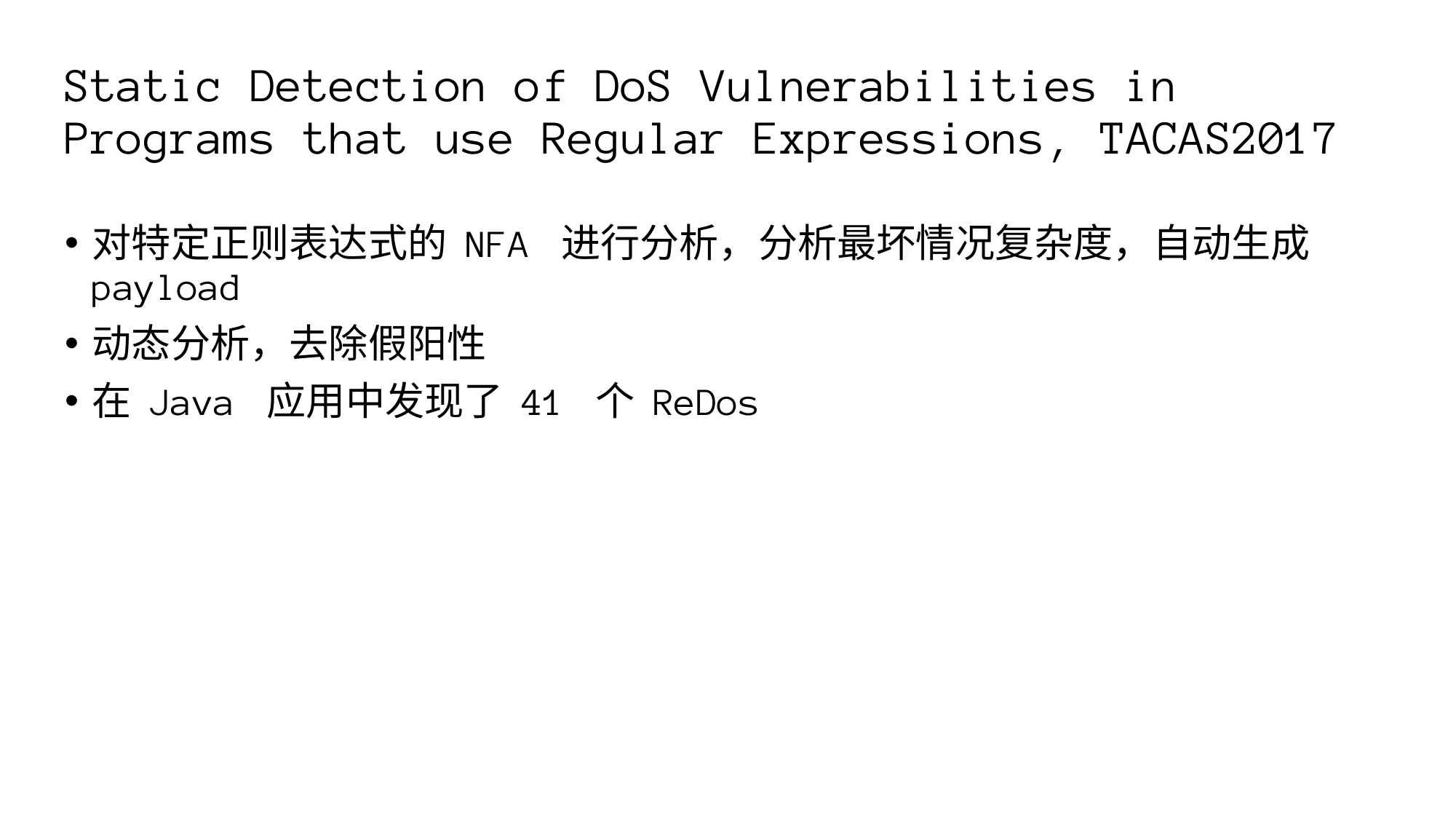

# Static Detection of DoS Vulnerabilities in Programs that use Regular Expressions, TACAS2017
对特定正则表达式的 NFA 进行分析，分析最坏情况复杂度，自动生成 payload
动态分析，去除假阳性
在 Java 应用中发现了 41 个 ReDos